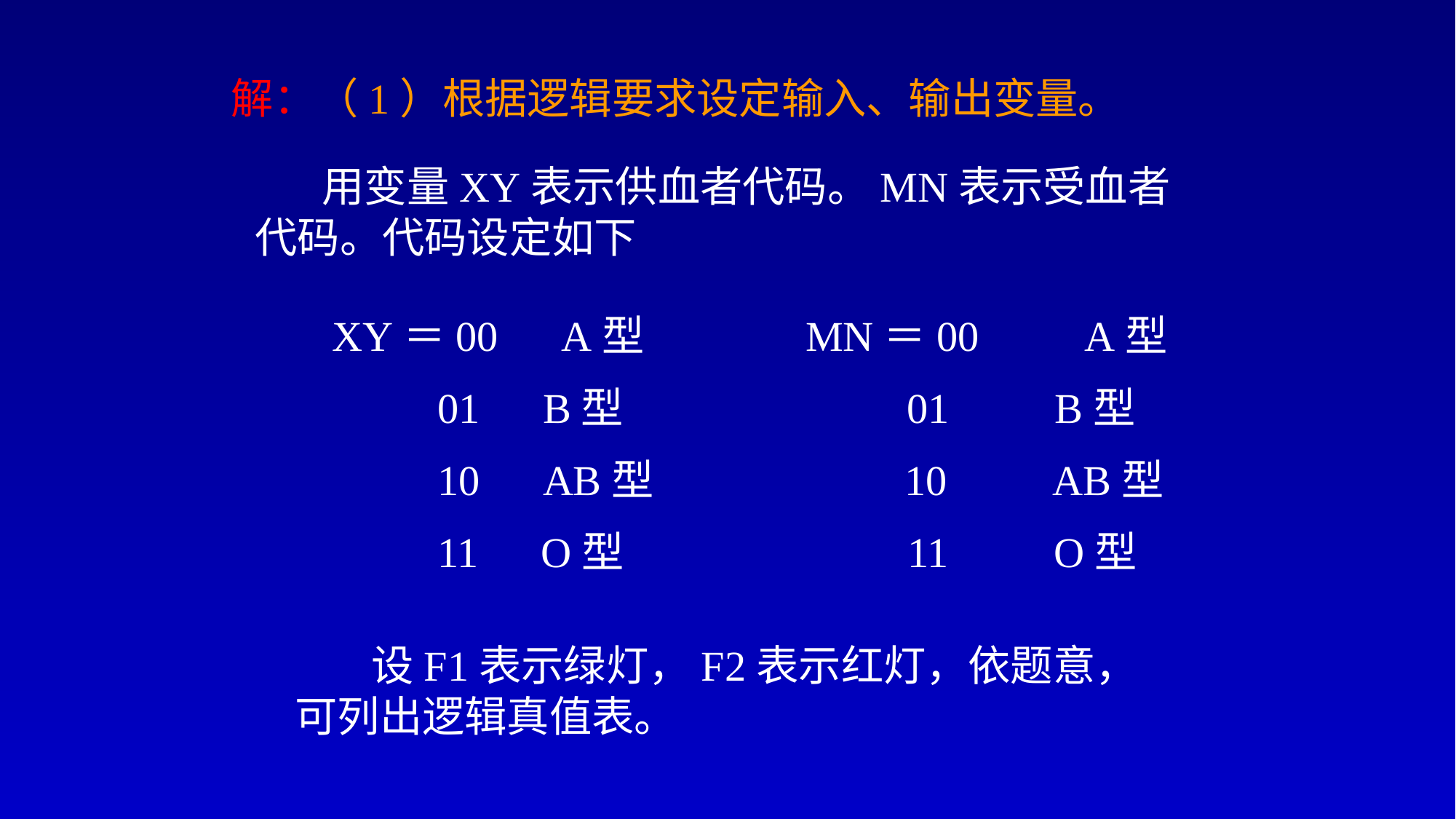

解：（1）根据逻辑要求设定输入、输出变量。
      用变量XY表示供血者代码。MN表示受血者代码。代码设定如下
XY＝00　A型　　       MN＝00　　A型
          01　B型　　　　　　  01　　B型
          10　AB型　　　　　   10　　AB型
          11　O型　　　　　　  11　　O型
       设F1表示绿灯，F2表示红灯，依题意，可列出逻辑真值表。